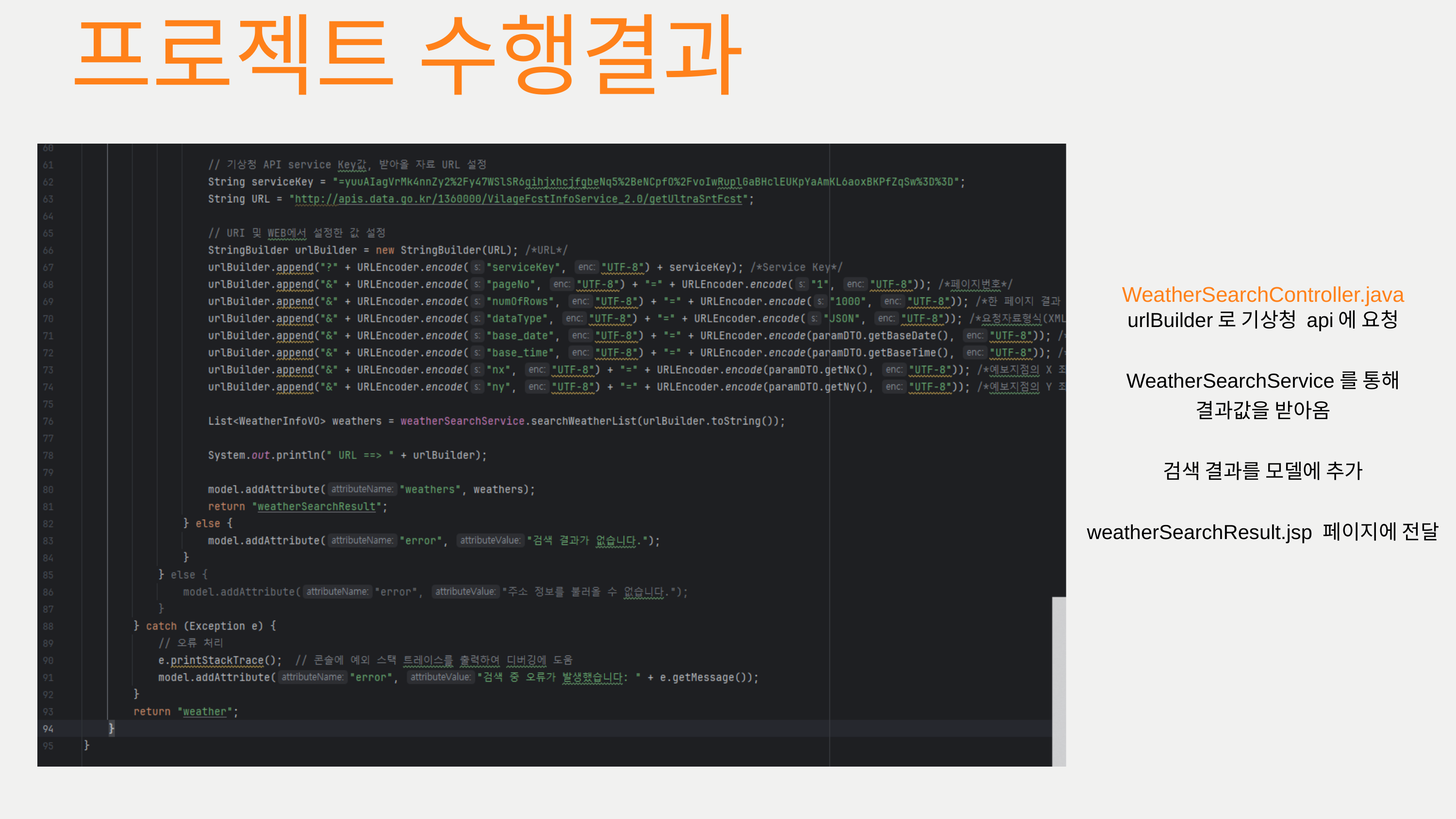

프로젝트 수행결과

WeatherSearchController.java
urlBuilder로 기상청 api에 요청

WeatherSearchService를 통해
결과값을 받아옴

검색 결과를 모델에 추가

weatherSearchResult.jsp 페이지에 전달